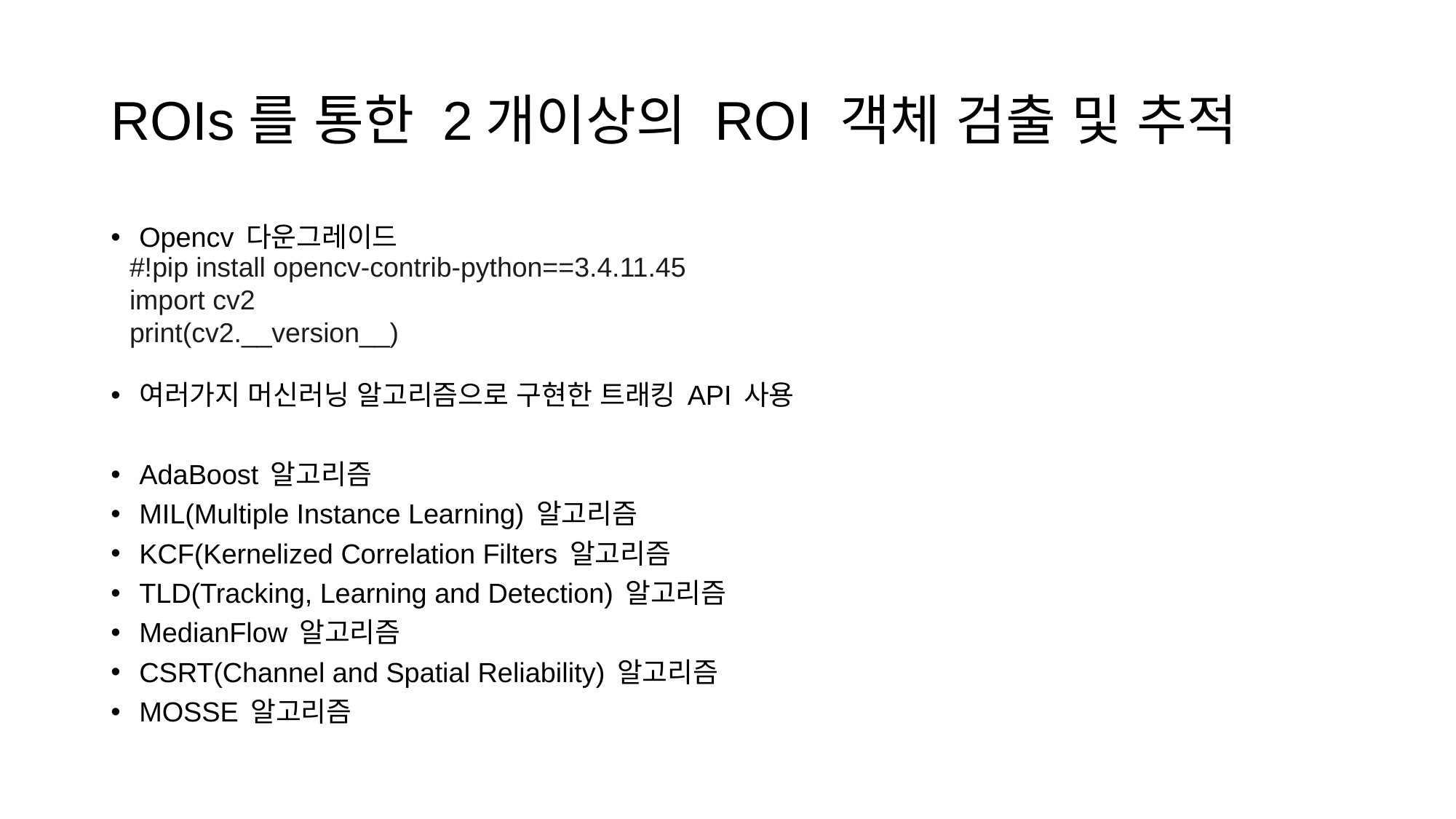

# ROIs를 통한 2개이상의 ROI 객체 검출 및 추적
Opencv 다운그레이드

여러가지 머신러닝 알고리즘으로 구현한 트래킹 API 사용

AdaBoost 알고리즘
MIL(Multiple Instance Learning) 알고리즘
KCF(Kernelized Correlation Filters 알고리즘
TLD(Tracking, Learning and Detection) 알고리즘
MedianFlow 알고리즘
CSRT(Channel and Spatial Reliability) 알고리즘
MOSSE 알고리즘
#!pip install opencv-contrib-python==3.4.11.45
import cv2
print(cv2.__version__)